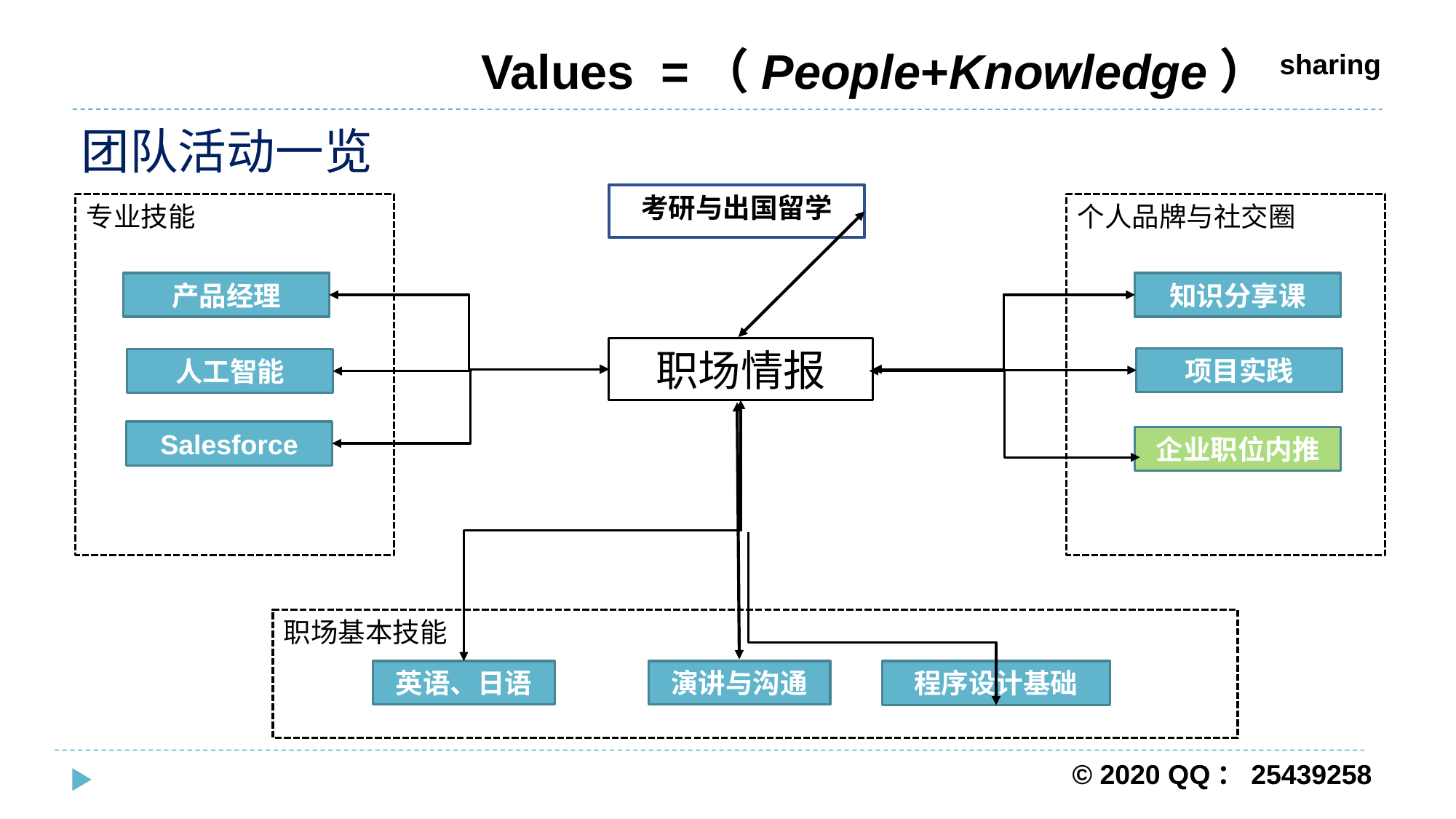

团队活动一览
考研与出国留学
专业技能
个人品牌与社交圈
知识分享课
产品经理
职场情报
项目实践
人工智能
Salesforce
企业职位内推
职场基本技能
英语、日语
演讲与沟通
程序设计基础